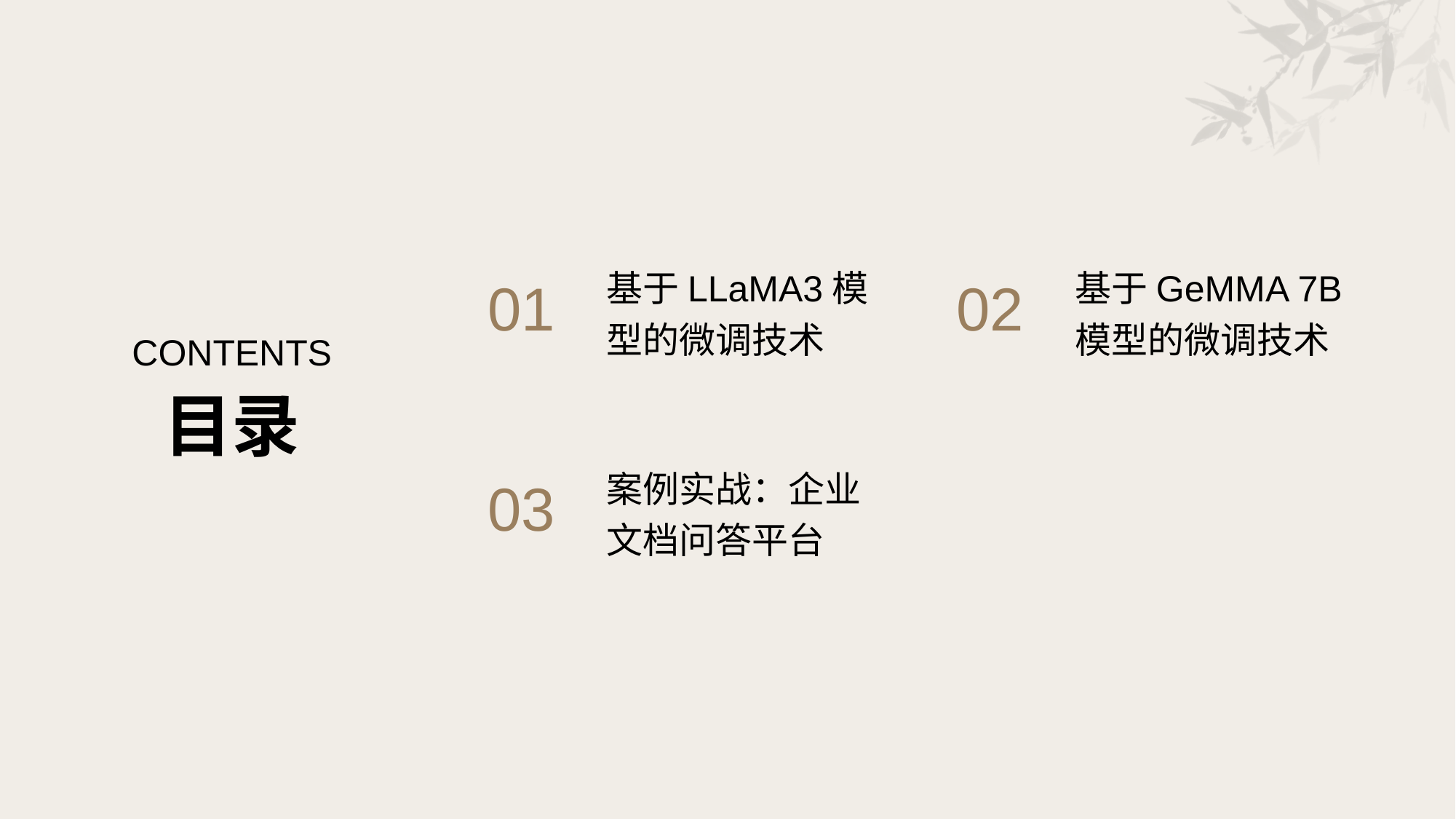

基于LLaMA3模型的微调技术
基于GeMMA 7B模型的微调技术

01
02
CONTENTS
目录
案例实战：企业文档问答平台

03